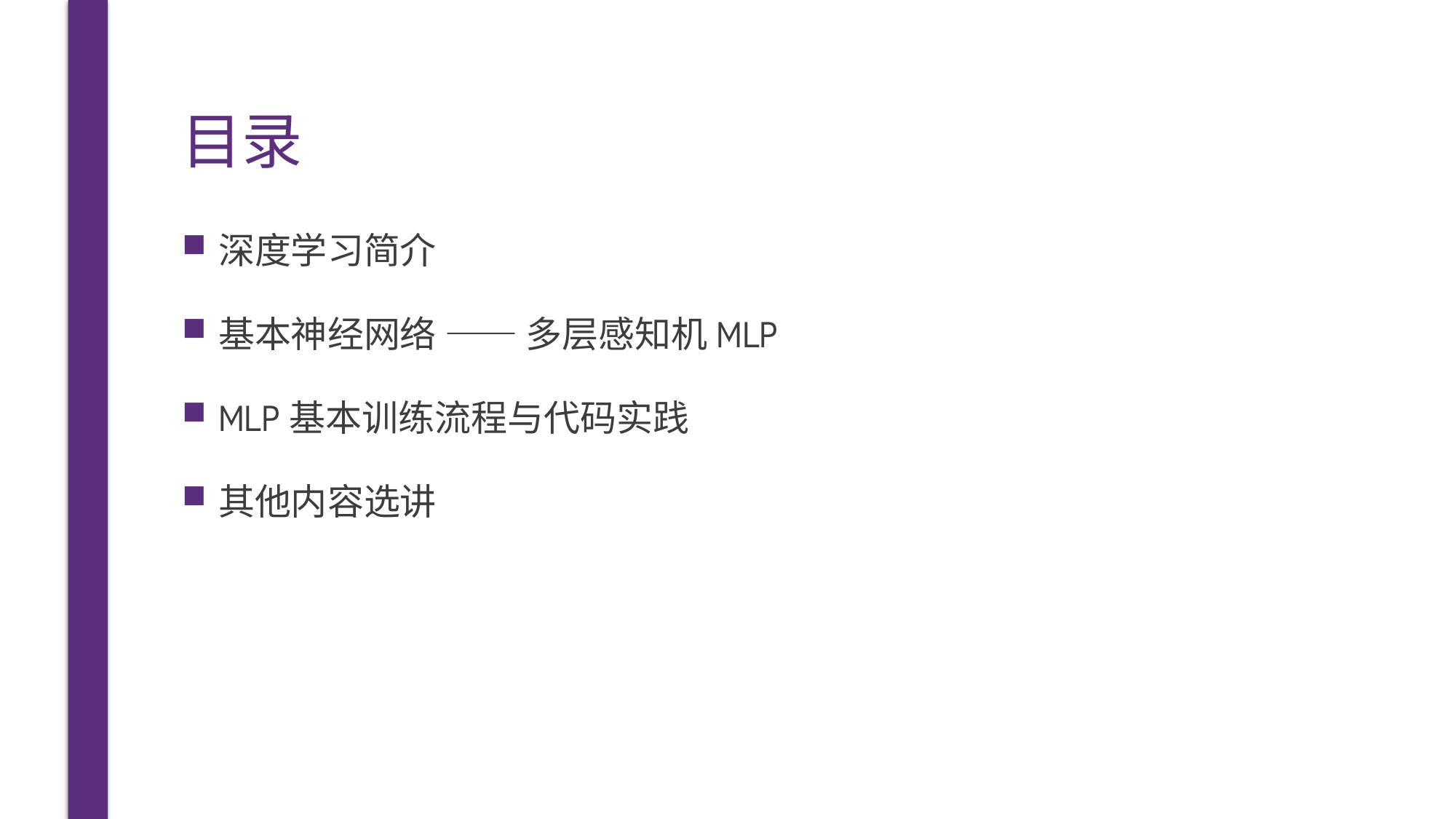

# 目录
深度学习简介
基本神经网络 —— 多层感知机MLP
MLP基本训练流程与代码实践
其他内容选讲